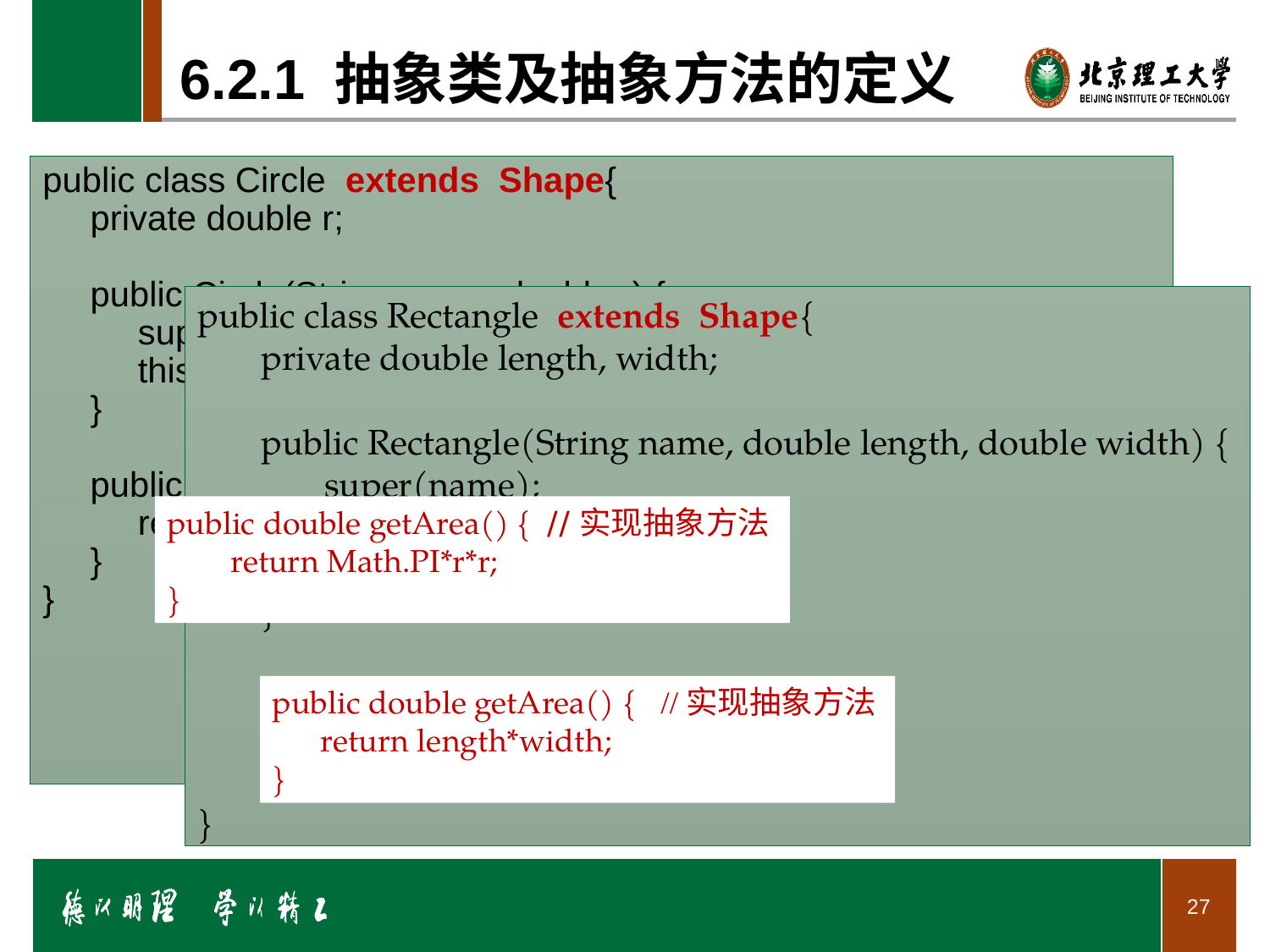

# 6.2.1 抽象类及抽象方法的定义
public class Circle  extends  Shape{
private double r;

public Circle(String name, double r) {
super(name);
this.r = r;
}

public double getArea() {
return Math.PI*r*r;
}
}

public class Rectangle  extends  Shape{
private double length, width;

public Rectangle(String name, double length, double width) {
super(name);
this.length = length;
this.width = width;
}

public double getArea() {
	return length*width;
}
}
public double getArea() {  //实现抽象方法
return Math.PI*r*r;
}
public double getArea() {   //实现抽象方法
      return length*width;
}